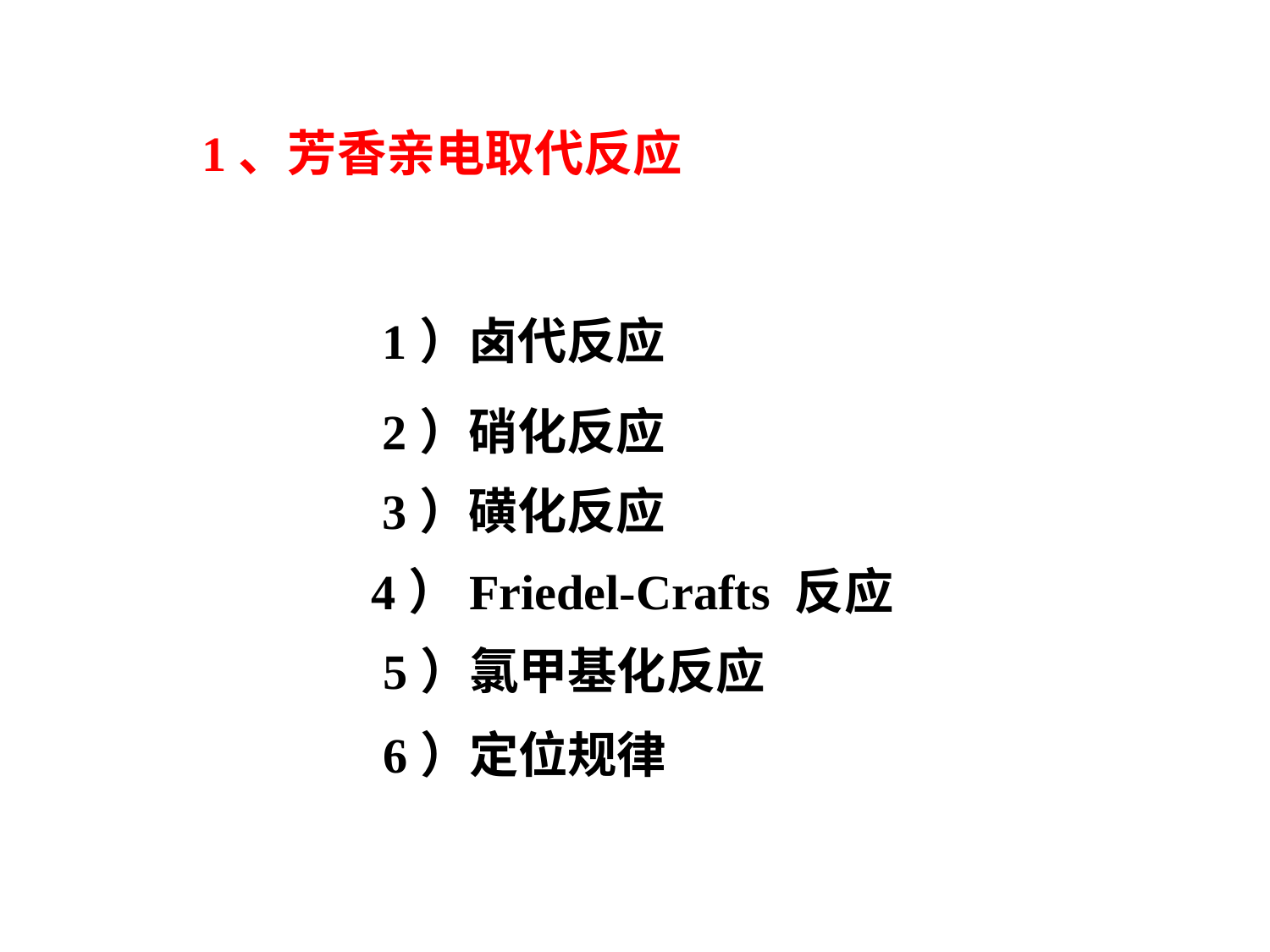

1、芳香亲电取代反应
1）卤代反应
2）硝化反应
3）磺化反应
4）Friedel-Crafts 反应
5）氯甲基化反应
6）定位规律